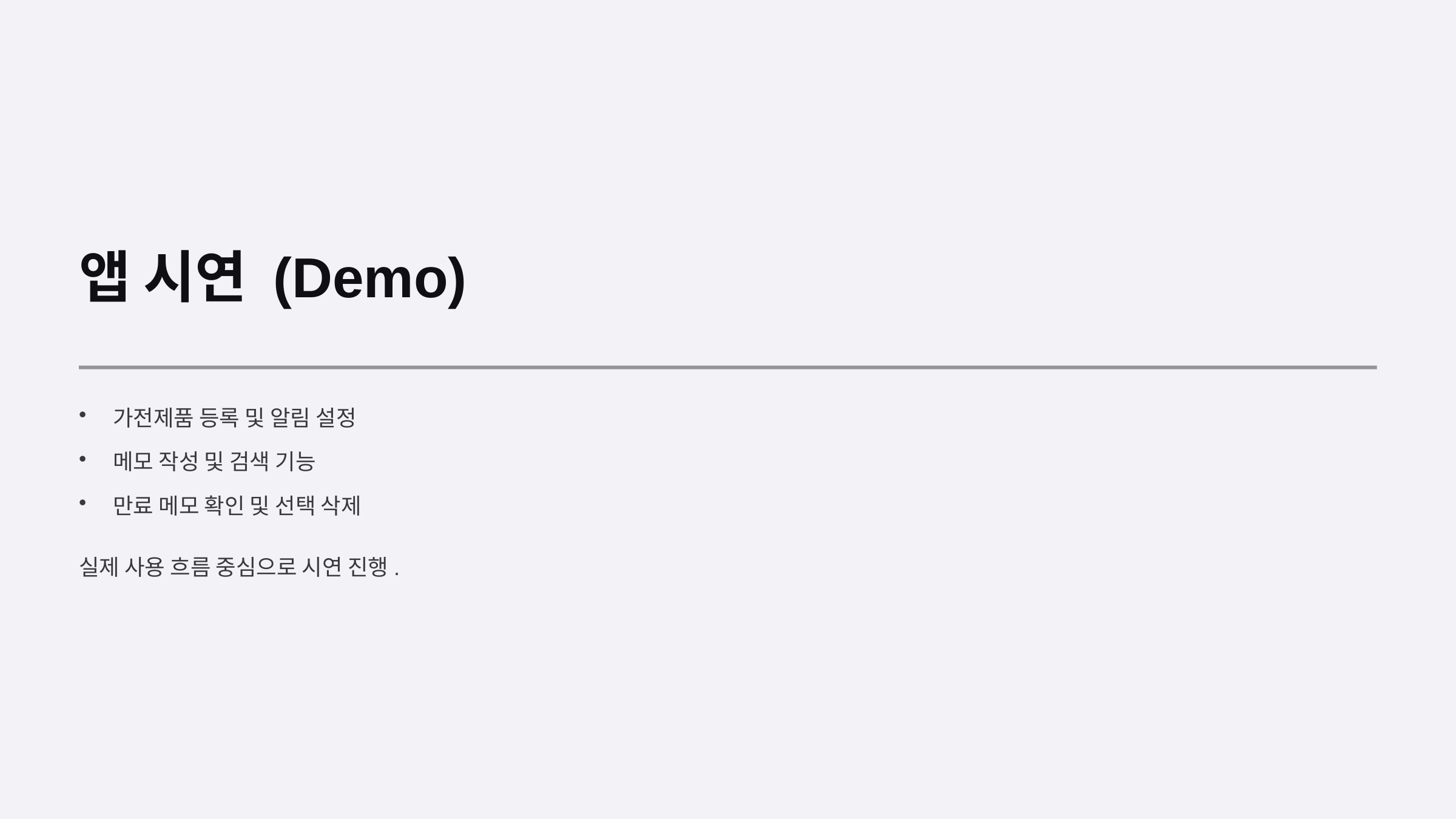

앱 시연 (Demo)

가전제품 등록 및 알림 설정
메모 작성 및 검색 기능
만료 메모 확인 및 선택 삭제
실제 사용 흐름 중심으로 시연 진행.